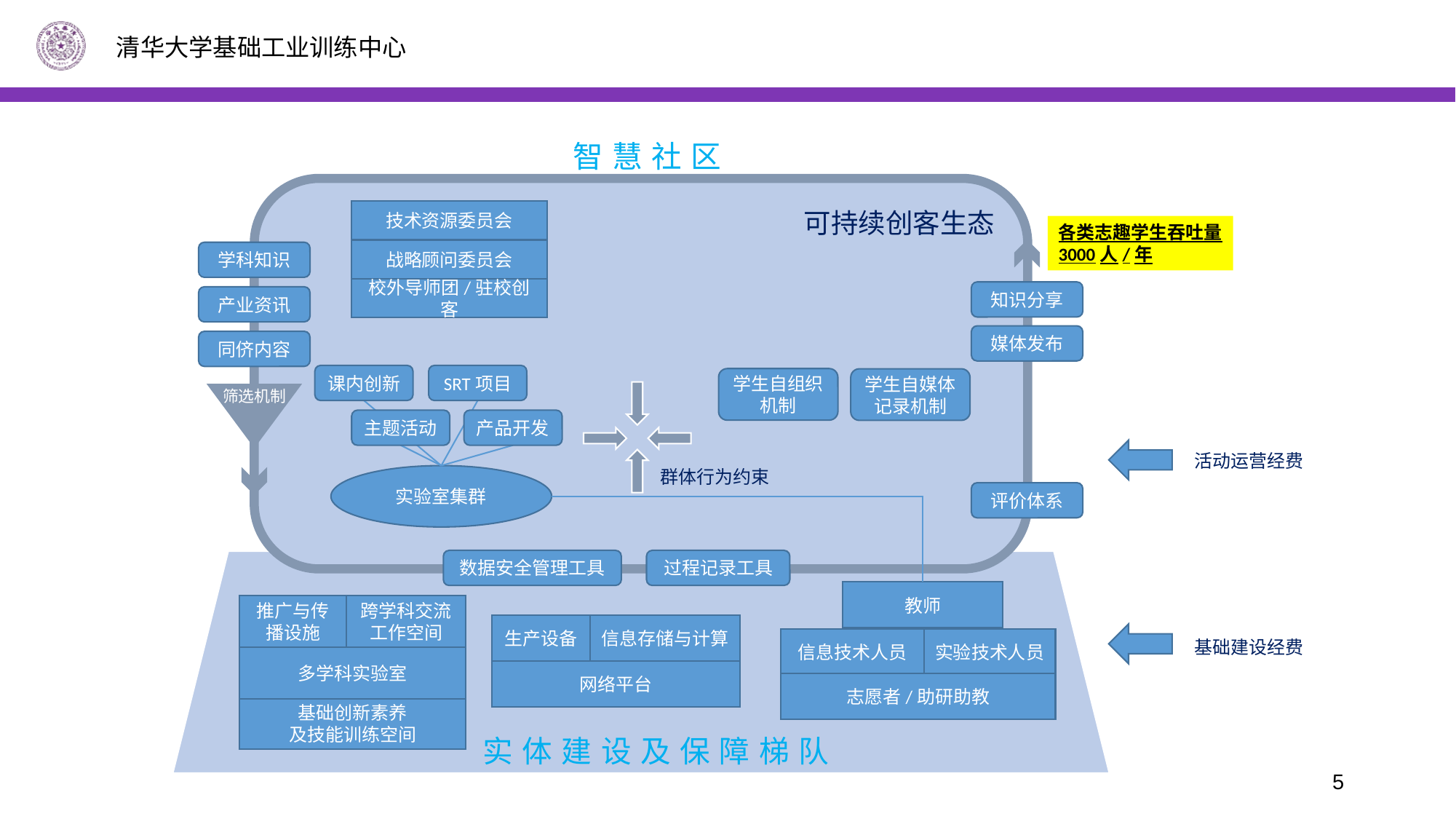

智慧社区

技术资源委员会
战略顾问委员会
校外导师团/驻校创客
可持续创客生态
各类志趣学生吞吐量
3000人/年

学科知识
知识分享
产业资讯
媒体发布
同侪内容
课内创新
SRT项目
学生自组织机制
学生自媒体
记录机制
筛选机制

群体行为约束
主题活动
产品开发

活动运营经费
实验室集群

评价体系
数据安全管理工具
过程记录工具

教师
信息技术人员
实验技术人员
志愿者/助研助教
推广与传播设施
跨学科交流工作空间
多学科实验室
基础创新素养
及技能训练空间

信息存储与计算
生产设备
网络平台
基础建设经费
实体建设及保障梯队
5